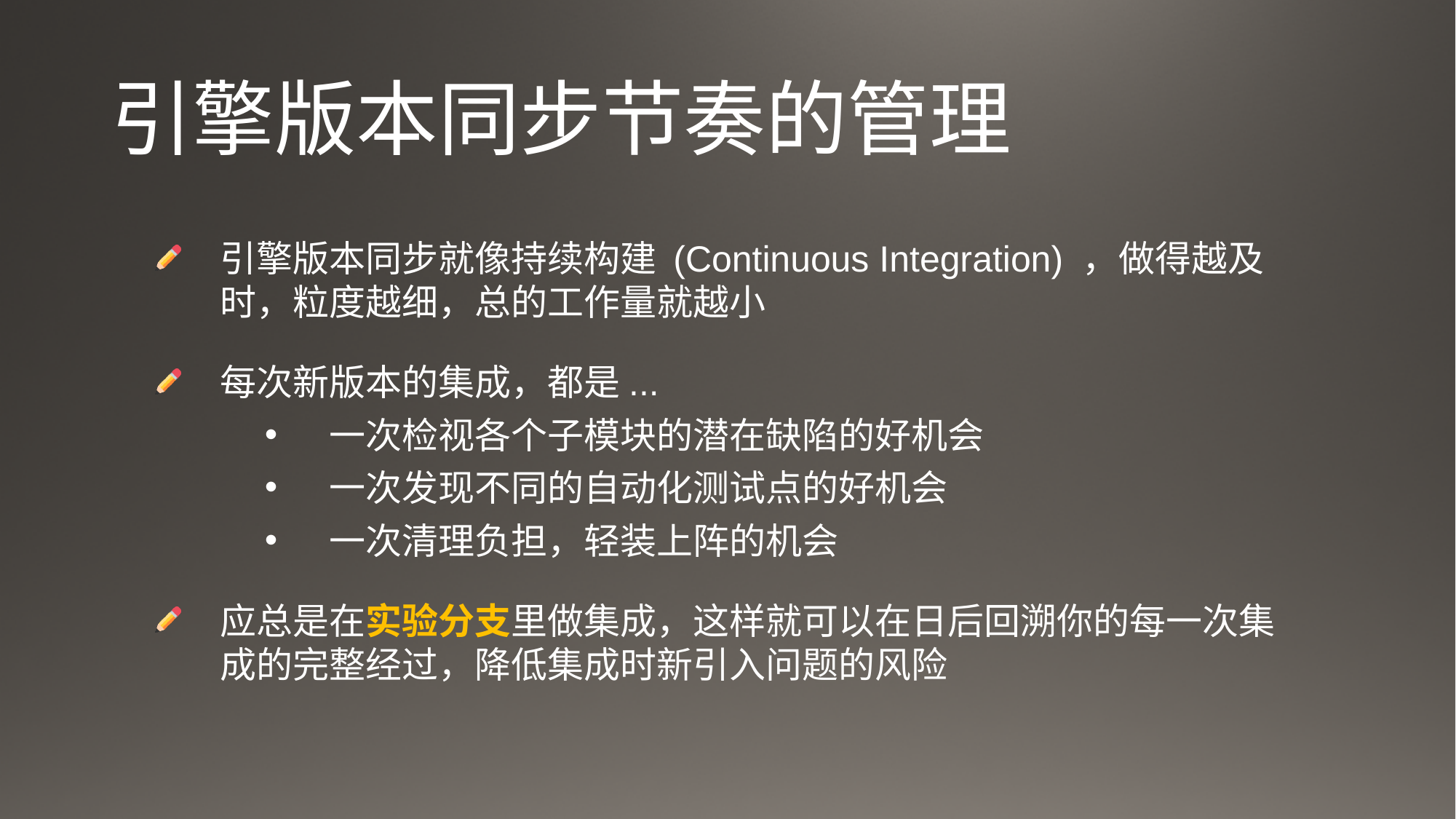

# 引擎版本同步节奏的管理
引擎版本同步就像持续构建 (Continuous Integration) ，做得越及时，粒度越细，总的工作量就越小
每次新版本的集成，都是...
一次检视各个子模块的潜在缺陷的好机会
一次发现不同的自动化测试点的好机会
一次清理负担，轻装上阵的机会
应总是在实验分支里做集成，这样就可以在日后回溯你的每一次集成的完整经过，降低集成时新引入问题的风险